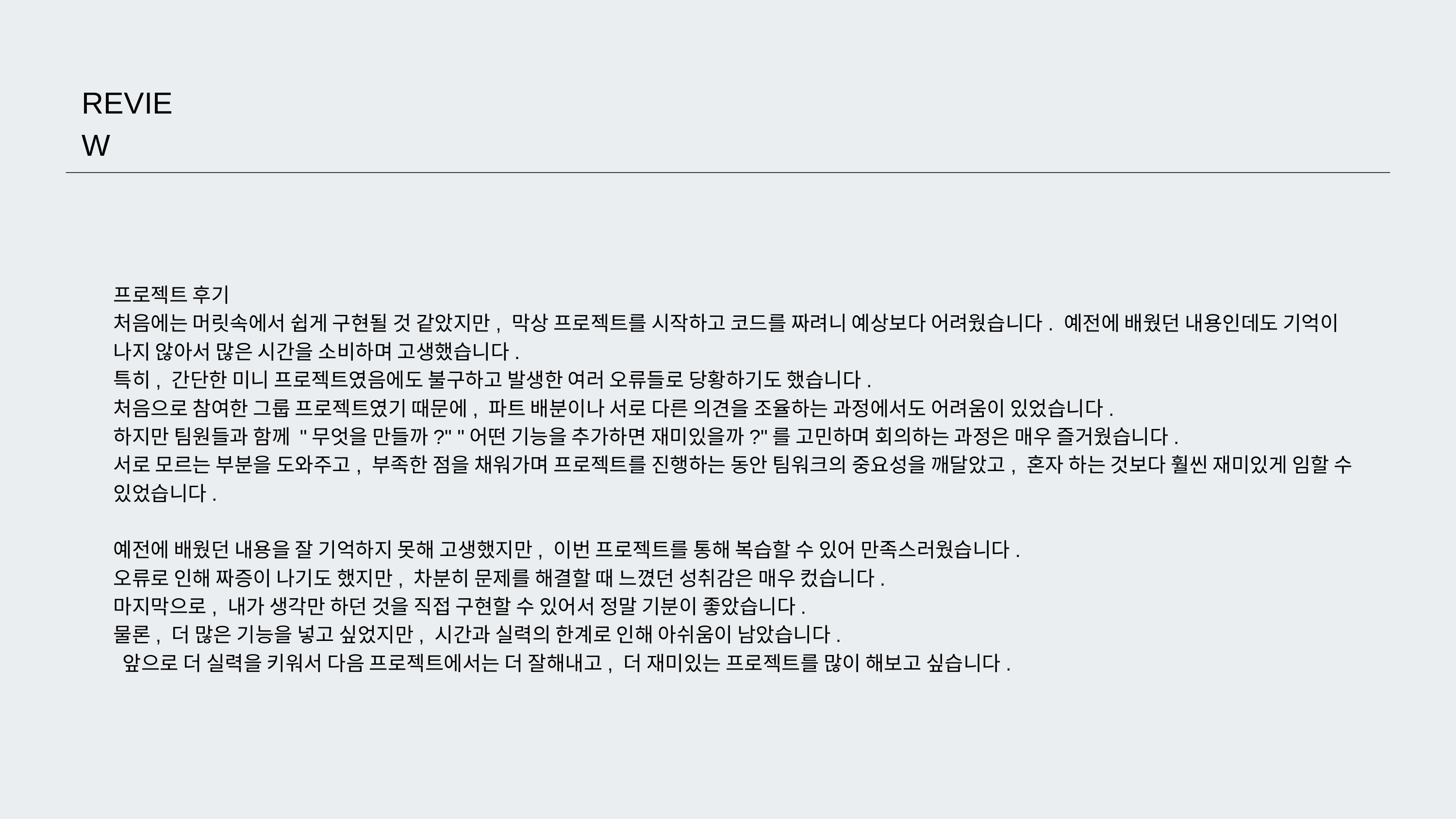

REVIEW

프로젝트 후기
처음에는 머릿속에서 쉽게 구현될 것 같았지만, 막상 프로젝트를 시작하고 코드를 짜려니 예상보다 어려웠습니다. 예전에 배웠던 내용인데도 기억이 나지 않아서 많은 시간을 소비하며 고생했습니다.
특히, 간단한 미니 프로젝트였음에도 불구하고 발생한 여러 오류들로 당황하기도 했습니다.
처음으로 참여한 그룹 프로젝트였기 때문에, 파트 배분이나 서로 다른 의견을 조율하는 과정에서도 어려움이 있었습니다.
하지만 팀원들과 함께 "무엇을 만들까?" "어떤 기능을 추가하면 재미있을까?"를 고민하며 회의하는 과정은 매우 즐거웠습니다.
서로 모르는 부분을 도와주고, 부족한 점을 채워가며 프로젝트를 진행하는 동안 팀워크의 중요성을 깨달았고, 혼자 하는 것보다 훨씬 재미있게 임할 수 있었습니다.

예전에 배웠던 내용을 잘 기억하지 못해 고생했지만, 이번 프로젝트를 통해 복습할 수 있어 만족스러웠습니다.
오류로 인해 짜증이 나기도 했지만, 차분히 문제를 해결할 때 느꼈던 성취감은 매우 컸습니다.
마지막으로, 내가 생각만 하던 것을 직접 구현할 수 있어서 정말 기분이 좋았습니다.
물론, 더 많은 기능을 넣고 싶었지만, 시간과 실력의 한계로 인해 아쉬움이 남았습니다.
 앞으로 더 실력을 키워서 다음 프로젝트에서는 더 잘해내고, 더 재미있는 프로젝트를 많이 해보고 싶습니다.